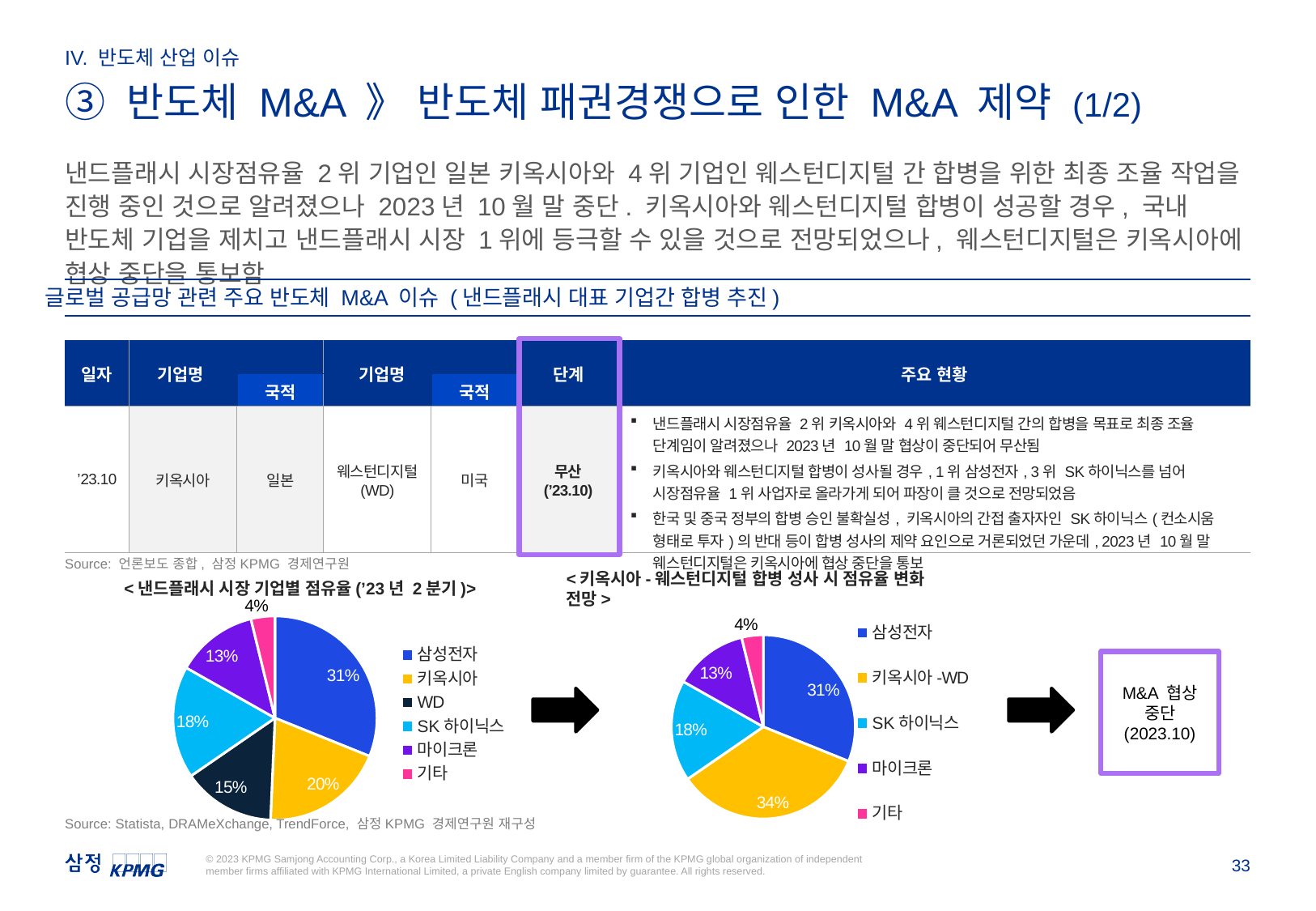

IV. 반도체 산업 이슈
③ 반도체 M&A 》 반도체 패권경쟁으로 인한 M&A 제약 (1/2)
낸드플래시 시장점유율 2위 기업인 일본 키옥시아와 4위 기업인 웨스턴디지털 간 합병을 위한 최종 조율 작업을 진행 중인 것으로 알려졌으나 2023년 10월 말 중단. 키옥시아와 웨스턴디지털 합병이 성공할 경우, 국내 반도체 기업을 제치고 낸드플래시 시장 1위에 등극할 수 있을 것으로 전망되었으나, 웨스턴디지털은 키옥시아에 협상 중단을 통보함
글로벌 공급망 관련 주요 반도체 M&A 이슈 (낸드플래시 대표 기업간 합병 추진)

| 일자 | 기업명 |  | 기업명 |  | 단계 | 주요 현황 |
| --- | --- | --- | --- | --- | --- | --- |
|  |  | 국적 |  | 국적 |  |  |
| ’23.10 | 키옥시아 | 일본 | 웨스턴디지털 (WD) | 미국 | 무산 (’23.10) | 낸드플래시 시장점유율 2위 키옥시아와 4위 웨스턴디지털 간의 합병을 목표로 최종 조율 단계임이 알려졌으나 2023년 10월 말 협상이 중단되어 무산됨 키옥시아와 웨스턴디지털 합병이 성사될 경우, 1위 삼성전자, 3위 SK하이닉스를 넘어 시장점유율 1위 사업자로 올라가게 되어 파장이 클 것으로 전망되었음 한국 및 중국 정부의 합병 승인 불확실성, 키옥시아의 간접 출자자인 SK하이닉스(컨소시움 형태로 투자)의 반대 등이 합병 성사의 제약 요인으로 거론되었던 가운데, 2023년 10월 말 웨스턴디지털은 키옥시아에 협상 중단을 통보 |
Source: 언론보도 종합, 삼정KPMG 경제연구원

### Chart

| Category | 점유율 |
|---|---|
| 삼성전자 | 0.311 |
| 키옥시아-WD | 0.34299999999999997 |
|  | None |
| SK하이닉스 | 0.178 |
| 마이크론 | 0.13 |
| 기타 | 0.038 |

### Chart

| Category | 점유율 |
|---|---|
| 삼성전자 | 0.311 |
| 키옥시아 | 0.196 |
| WD | 0.147 |
| SK하이닉스 | 0.178 |
| 마이크론 | 0.13 |
| 기타 | 0.038 |
<낸드플래시 시장 기업별 점유율(’23년 2분기)>
<키옥시아-웨스턴디지털 합병 성사 시 점유율 변화 전망>

M&A 협상 중단 (2023.10)

Source: Statista, DRAMeXchange, TrendForce, 삼정KPMG 경제연구원 재구성